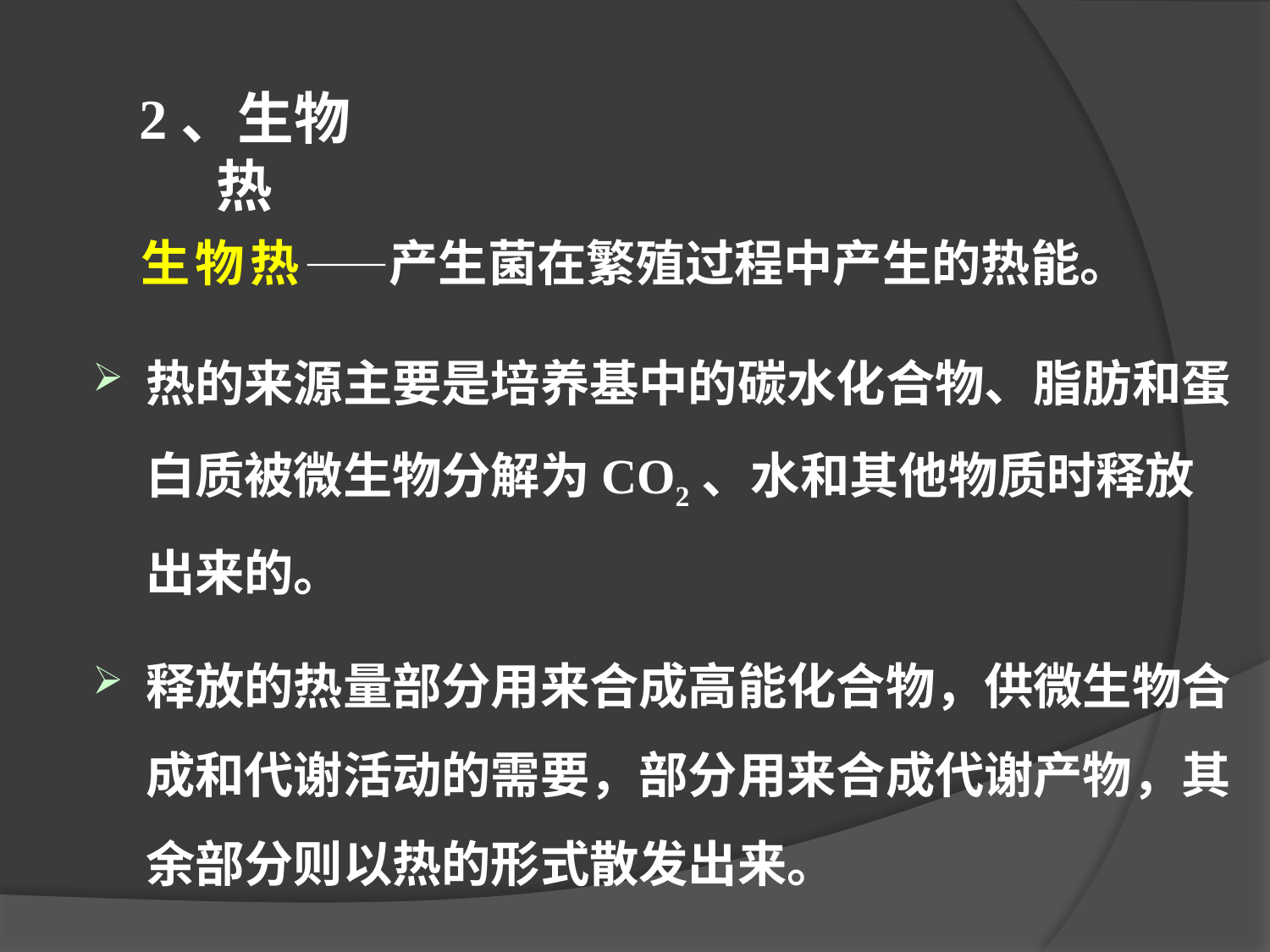

2、生物热
生物热——产生菌在繁殖过程中产生的热能。
热的来源主要是培养基中的碳水化合物、脂肪和蛋白质被微生物分解为CO2、水和其他物质时释放出来的。
释放的热量部分用来合成高能化合物，供微生物合成和代谢活动的需要，部分用来合成代谢产物，其余部分则以热的形式散发出来。